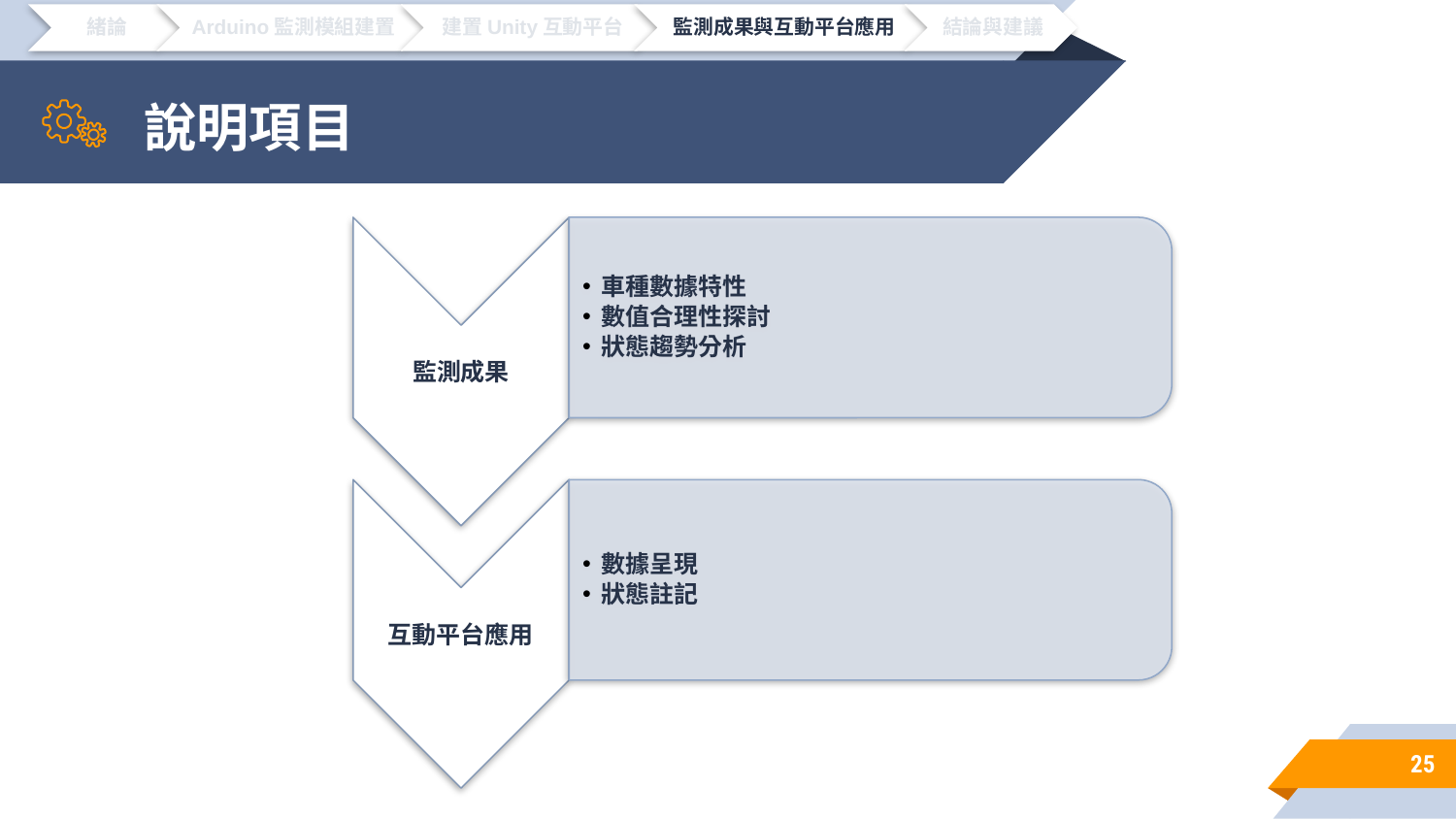

緒論
Arduino監測模組建置
建置Unity互動平台
監測成果與互動平台應用
結論與建議
# 說明項目

監測成果
車種數據特性
數值合理性探討
狀態趨勢分析
互動平台應用
數據呈現
狀態註記
25